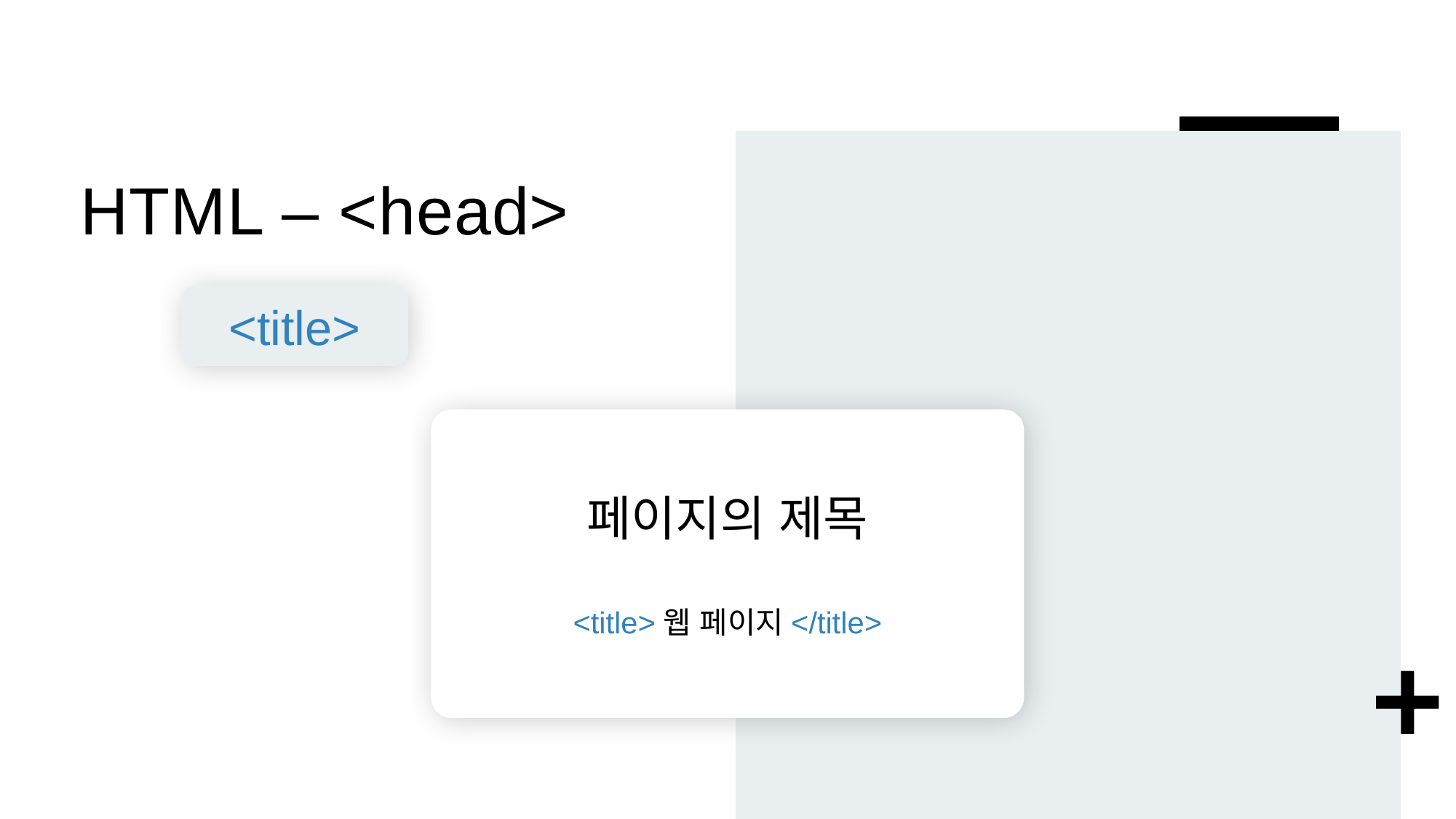

# HTML – <head>
<title>
페이지의 제목

<title>웹 페이지</title>